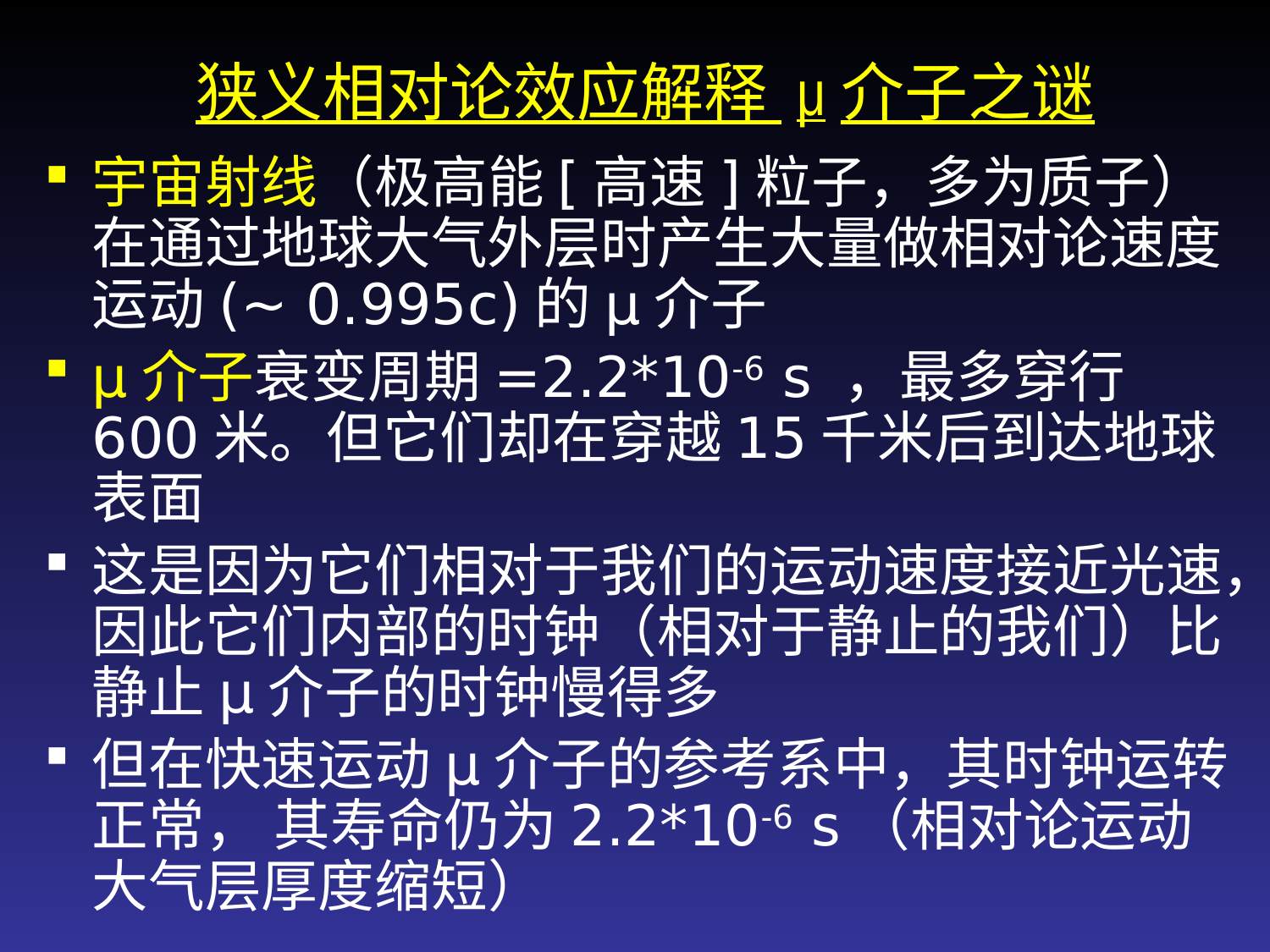

狭义相对论效应解释 μ介子之谜
宇宙射线（极高能[高速]粒子，多为质子）在通过地球大气外层时产生大量做相对论速度运动(~ 0.995c)的μ介子
μ介子衰变周期=2.2*10-6 s ，最多穿行600米。但它们却在穿越15千米后到达地球表面
这是因为它们相对于我们的运动速度接近光速，因此它们内部的时钟（相对于静止的我们）比静止μ介子的时钟慢得多
但在快速运动μ介子的参考系中，其时钟运转正常， 其寿命仍为2.2*10-6 s（相对论运动大气层厚度缩短）